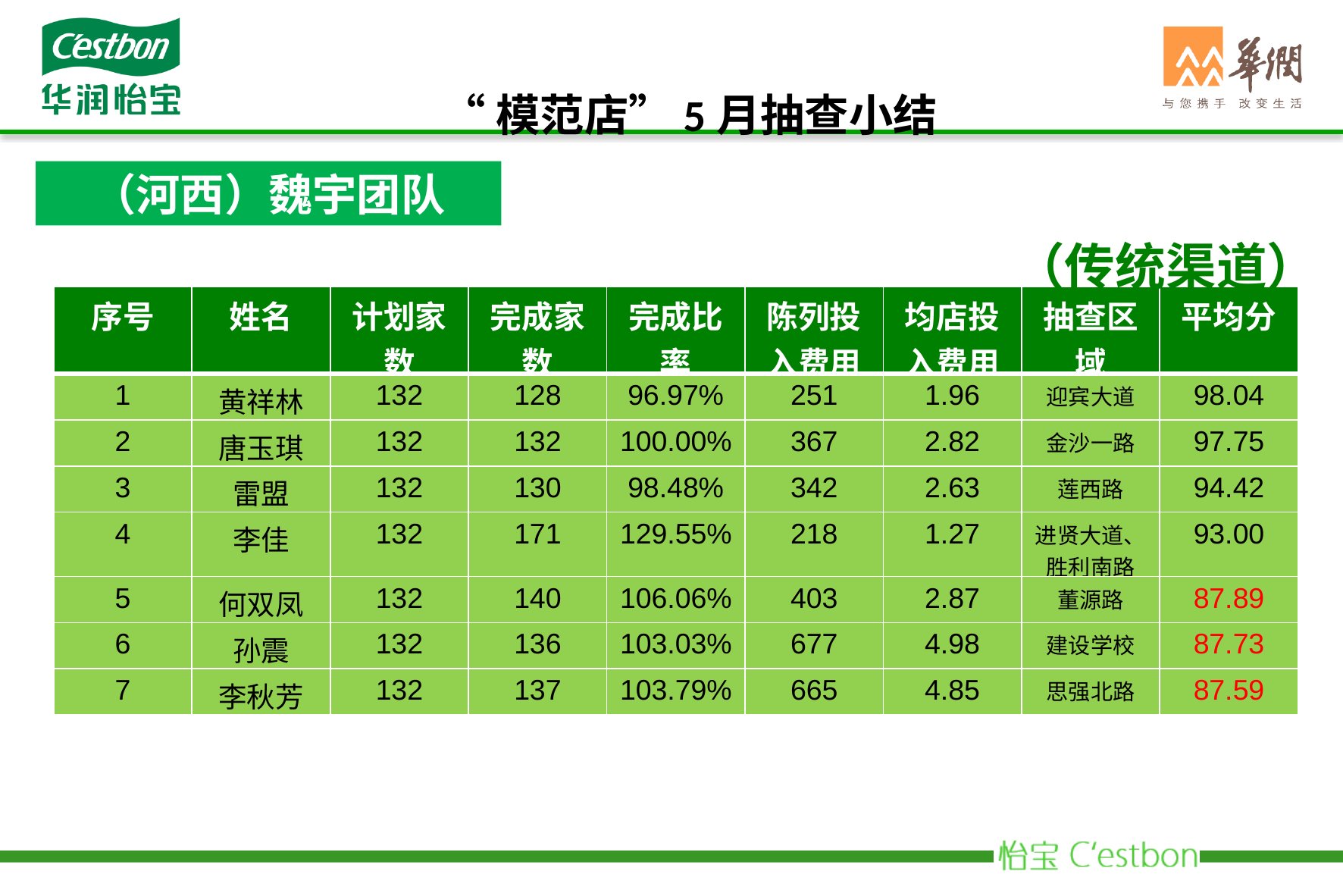

“模范店”5月抽查小结
（河西）魏宇团队
（传统渠道）
| 序号 | 姓名 | 计划家数 | 完成家数 | 完成比率 | 陈列投入费用 | 均店投入费用 | 抽查区域 | 平均分 |
| --- | --- | --- | --- | --- | --- | --- | --- | --- |
| 1 | 黄祥林 | 132 | 128 | 96.97% | 251 | 1.96 | 迎宾大道 | 98.04 |
| 2 | 唐玉琪 | 132 | 132 | 100.00% | 367 | 2.82 | 金沙一路 | 97.75 |
| 3 | 雷盟 | 132 | 130 | 98.48% | 342 | 2.63 | 莲西路 | 94.42 |
| 4 | 李佳 | 132 | 171 | 129.55% | 218 | 1.27 | 进贤大道、胜利南路 | 93.00 |
| 5 | 何双凤 | 132 | 140 | 106.06% | 403 | 2.87 | 董源路 | 87.89 |
| 6 | 孙震 | 132 | 136 | 103.03% | 677 | 4.98 | 建设学校 | 87.73 |
| 7 | 李秋芳 | 132 | 137 | 103.79% | 665 | 4.85 | 思强北路 | 87.59 |